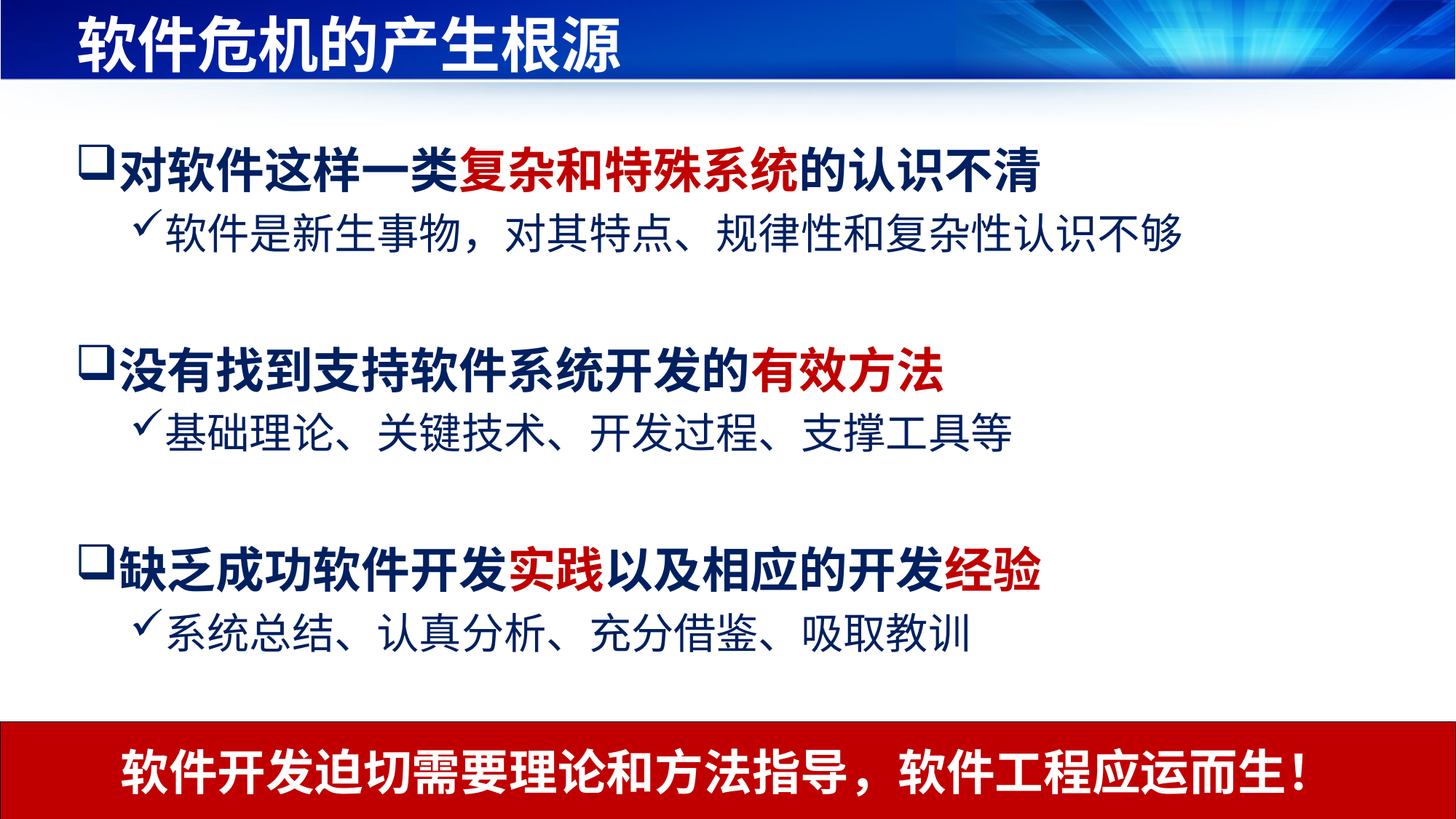

# 软件危机的产生根源
对软件这样一类复杂和特殊系统的认识不清
软件是新生事物，对其特点、规律性和复杂性认识不够

没有找到支持软件系统开发的有效方法
基础理论、关键技术、开发过程、支撑工具等

缺乏成功软件开发实践以及相应的开发经验
系统总结、认真分析、充分借鉴、吸取教训

软件开发迫切需要理论和方法指导，软件工程应运而生！